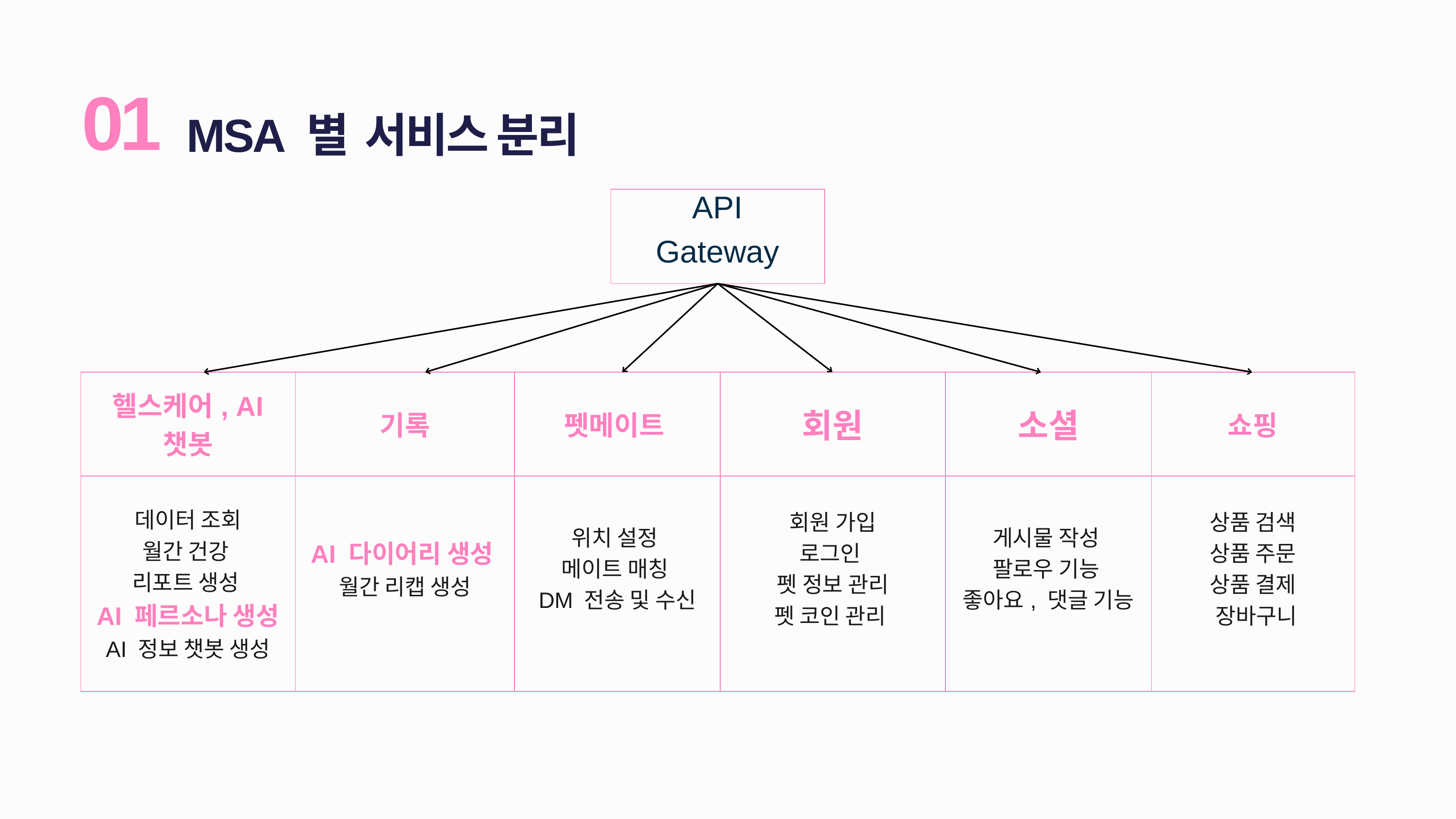

MSA 별  서비스 분리
01

API Gateway

| 헬스케어, AI 챗봇 | 기록 | 펫메이트 | 회원 | 소셜 | 쇼핑 |
| --- | --- | --- | --- | --- | --- |
| 데이터 조회 월간 건강 리포트 생성 AI 페르소나 생성 AI 정보 챗봇 생성 | AI 다이어리 생성 월간 리캡 생성 | 위치 설정 메이트 매칭 DM 전송 및 수신 | 회원 가입 로그인 펫 정보 관리 펫 코인 관리 | 게시물 작성 팔로우 기능 좋아요, 댓글 기능 | 상품 검색 상품 주문 상품 결제 장바구니 |